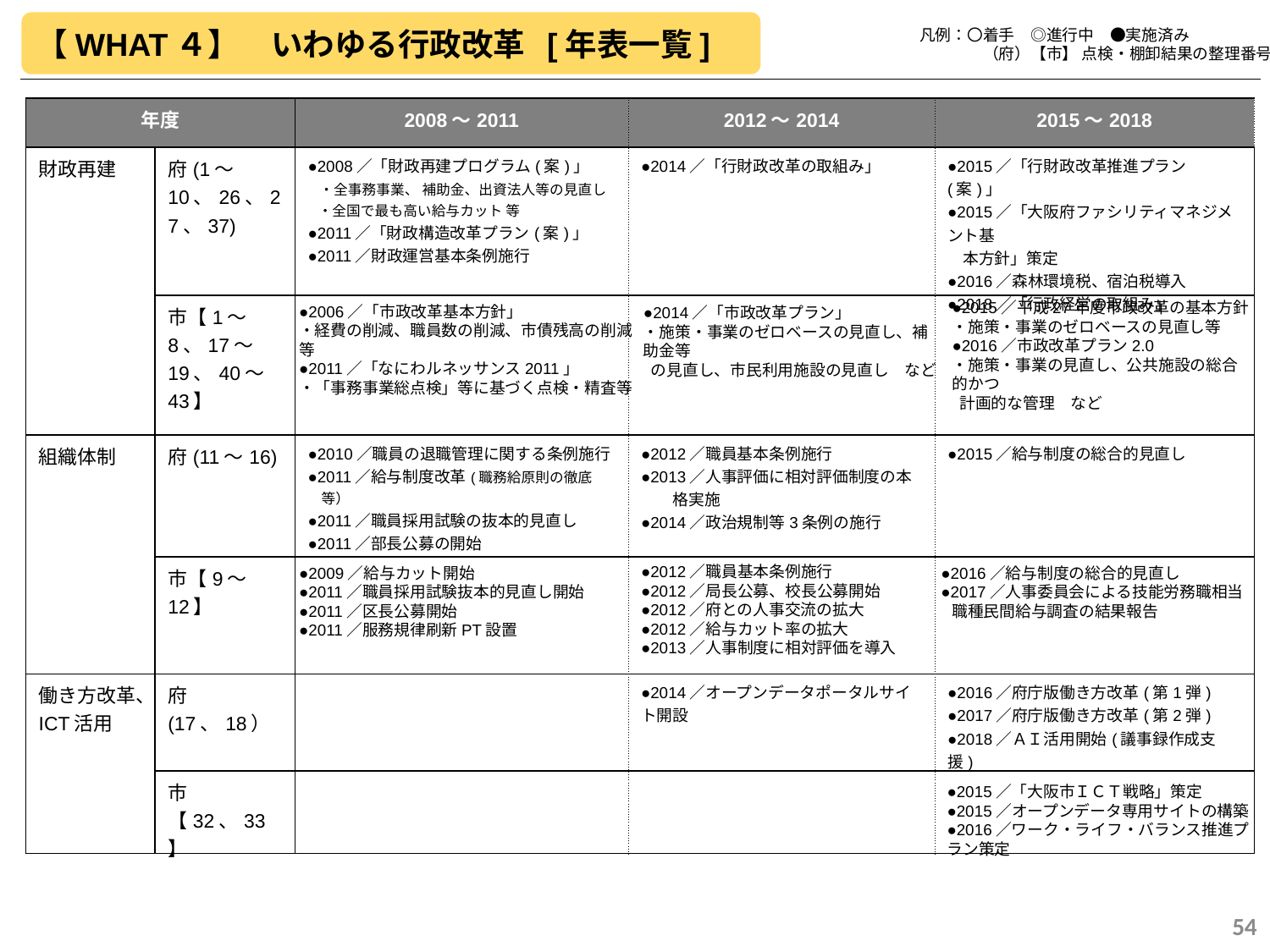

【WHAT４】　いわゆる行政改革  [年表一覧]
凡例：〇着手　◎進行中　●実施済み
　　　　（府）【市】 点検・棚卸結果の整理番号
| 年度 |  | 2008～2011 | 2012～2014 | 2015～2018 |
| --- | --- | --- | --- | --- |
| 財政再建 | 府(1～10、26、27、37) | ●2008／「財政再建プログラム(案)」 ・全事務事業、 補助金、出資法人等の見直し ・全国で最も高い給与カット 等 ●2011／「財政構造改革プラン(案)」 ●2011／財政運営基本条例施行 | ●2014／「行財政改革の取組み」 | ●2015／「行財政改革推進プラン(案)」 ●2015／「大阪府ファシリティマネジメ ント基 本方針」策定 ●2016／森林環境税、宿泊税導入 ●2018／「行政経営の取組み」 |
|  | 市【1～8、17～19、40～43】 |  |  |  |
| 組織体制 | 府(11～16) | ●2010／職員の退職管理に関する条例施行 ●2011／給与制度改革(職務給原則の徹底 等） ●2011／職員採用試験の抜本的見直し ●2011／部長公募の開始 | ●2012／職員基本条例施行 ●2013／人事評価に相対評価制度の本 　　格実施 ●2014／政治規制等3条例の施行 | ●2015／給与制度の総合的見直し |
|  | 市【9～12】 |  |  |  |
| 働き方改革、ICT活用 | 府(17、18） |  | ●2014／オープンデータポータルサイト開設 | ●2016／府庁版働き方改革(第1弾) ●2017／府庁版働き方改革(第2弾) ●2018／ＡＩ活用開始(議事録作成支援) |
|  | 市【32、33】 |  |  |  |
●2015／平成27年度市政改革の基本方針
・施策・事業のゼロベースの見直し等
●2016／市政改革プラン2.0
・施策・事業の見直し、公共施設の総合的かつ
 計画的な管理　など
●2006／「市政改革基本方針」
・経費の削減、職員数の削減、市債残高の削減等
●2011／「なにわルネッサンス2011」
・「事務事業総点検」等に基づく点検・精査等
●2014／「市政改革プラン」
・施策・事業のゼロベースの見直し、補助金等
 の見直し、市民利用施設の見直し　など
●2012／職員基本条例施行
●2012／局長公募、校長公募開始
●2012／府との人事交流の拡大
●2012／給与カット率の拡大
●2013／人事制度に相対評価を導入
●2016／給与制度の総合的見直し
●2017／人事委員会による技能労務職相当
  職種民間給与調査の結果報告
●2009／給与カット開始
●2011／職員採用試験抜本的見直し開始
●2011／区長公募開始
●2011／服務規律刷新PT設置
●2015／「大阪市ＩＣＴ戦略」策定
●2015／オープンデータ専用サイトの構築
●2016／ワーク・ライフ・バランス推進プラン策定
54